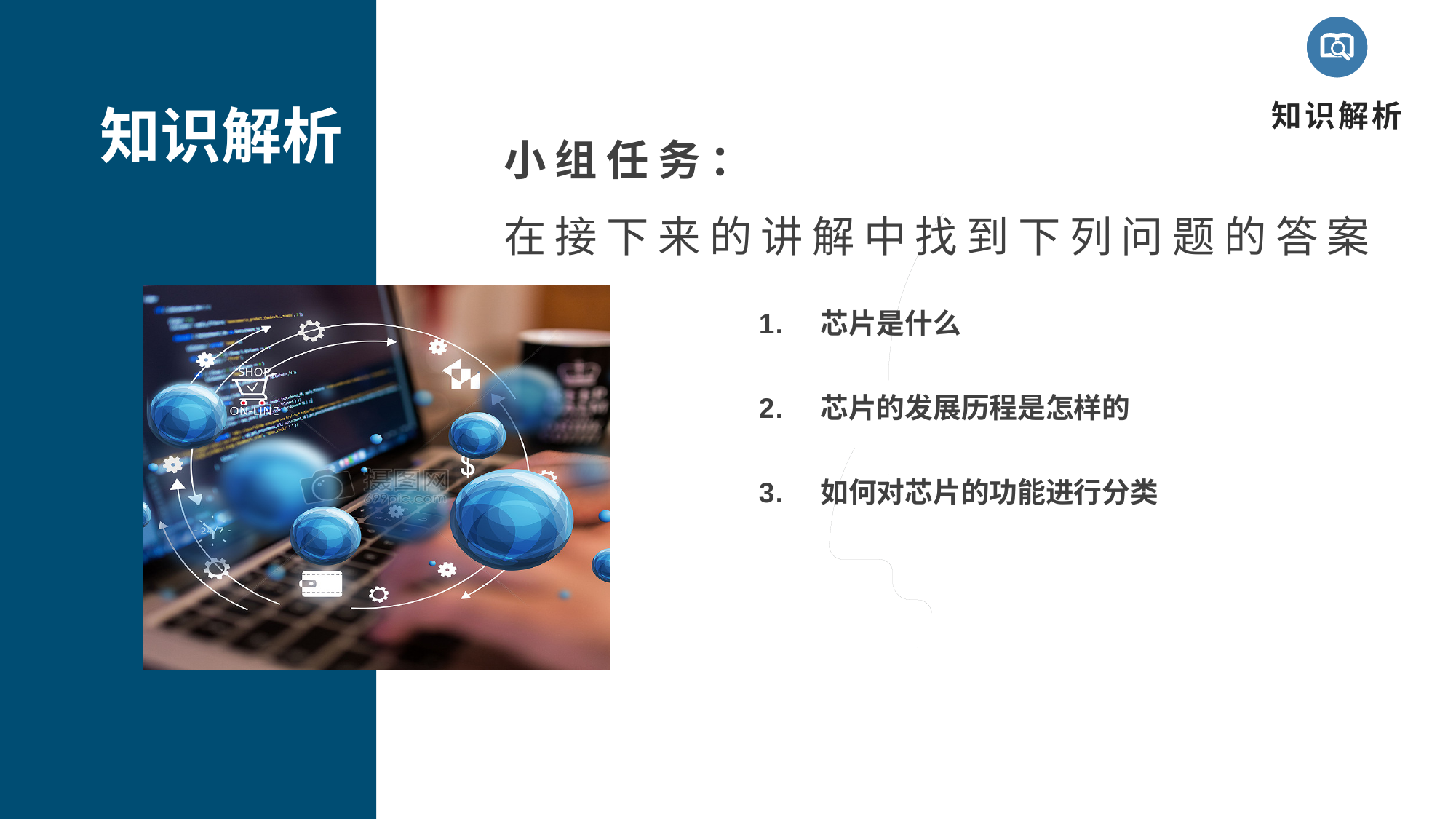

知识解析
知识解析
知识解析
小组任务：
在接下来的讲解中找到下列问题的答案

芯片是什么
芯片的发展历程是怎样的
如何对芯片的功能进行分类